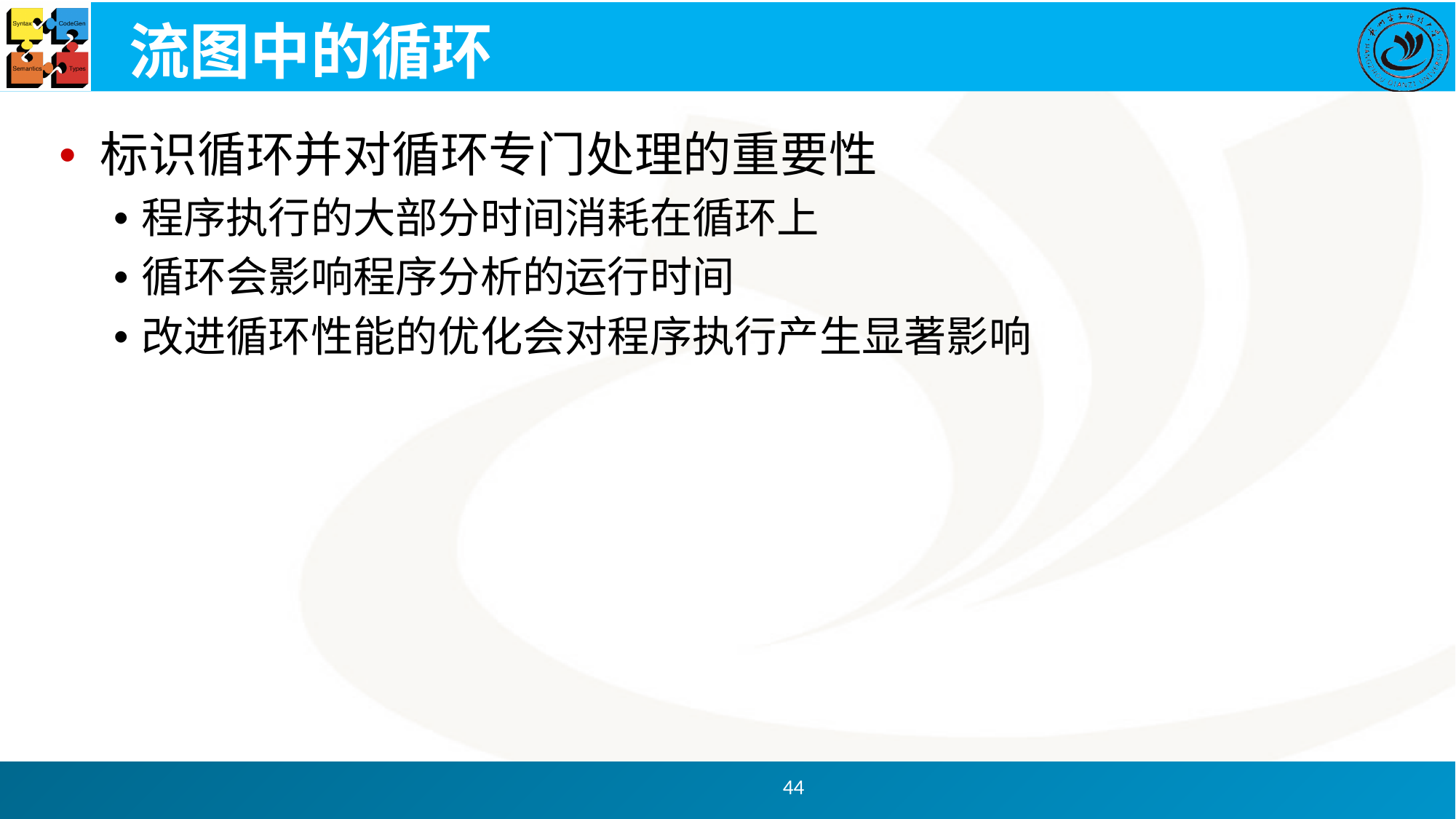

# 流图中的循环
标识循环并对循环专门处理的重要性
程序执行的大部分时间消耗在循环上
循环会影响程序分析的运行时间
改进循环性能的优化会对程序执行产生显著影响
44